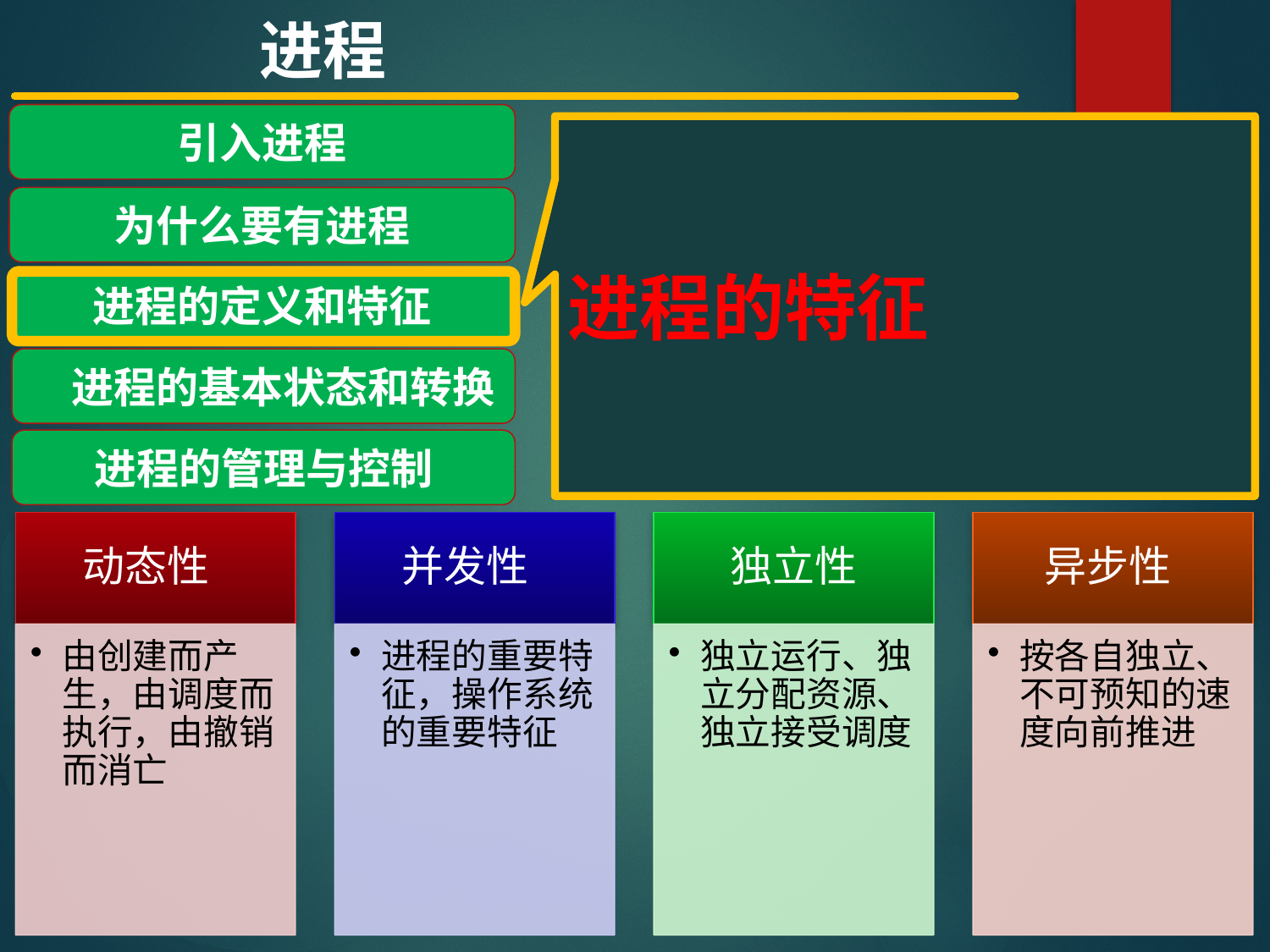

进程
引入进程
为什么要有进程
进程的定义和特征
   进程的基本状态和转换
进程的管理与控制
进程的特征

动态性
由创建而产生，由调度而执行，由撤销而消亡
并发性
进程的重要特征，操作系统的重要特征
独立性
独立运行、独立分配资源、独立接受调度
异步性
按各自独立、不可预知的速度向前推进